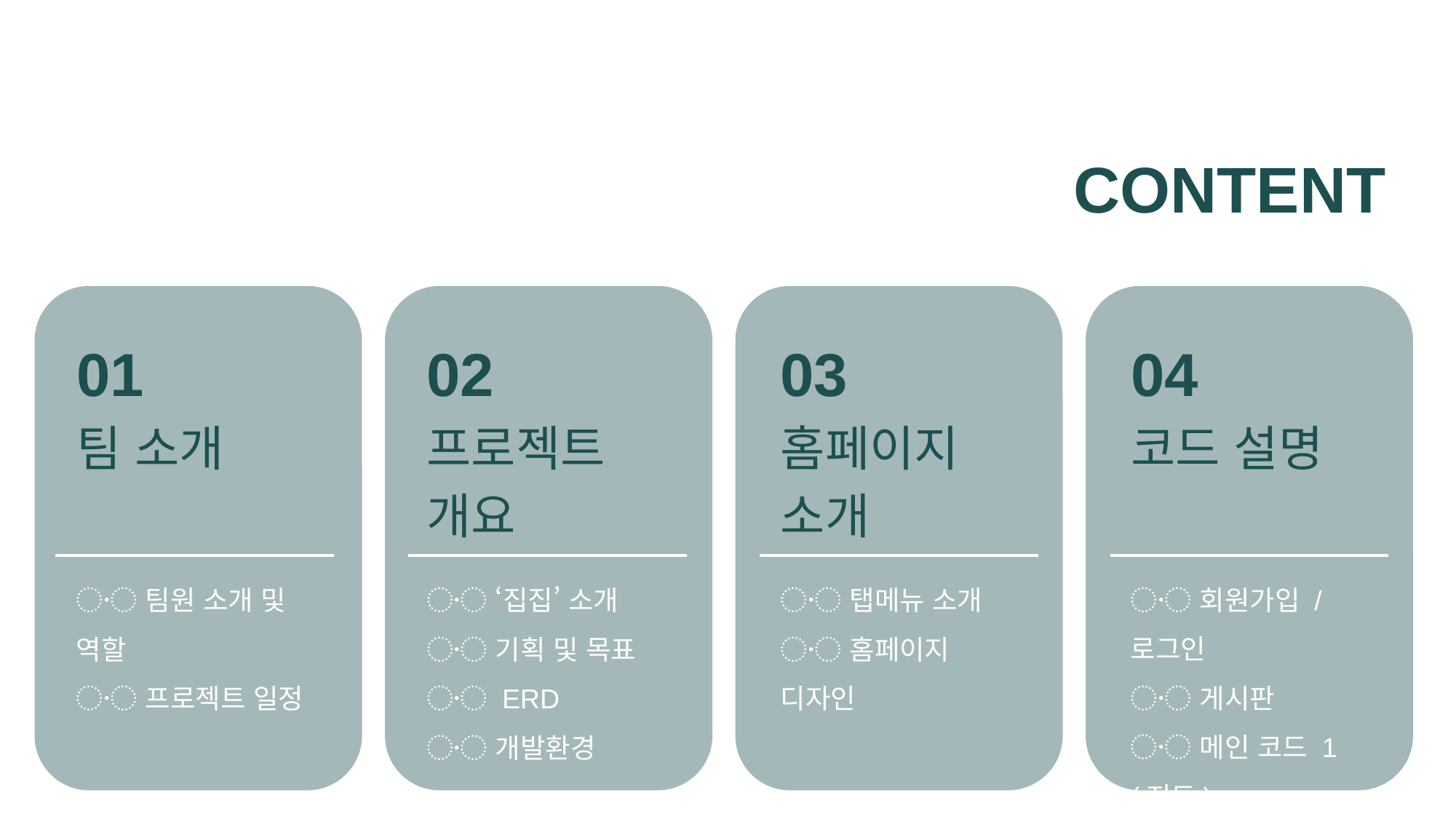

# CONTENT

03
홈페이지
소개
01
팀 소개

02
프로젝트
개요

04
코드 설명
〮 팀원 소개 및 역할
〮 프로젝트 일정
〮 ‘집집’ 소개
〮 기획 및 목표
〮 ERD
〮 개발환경

〮 탭메뉴 소개
〮 홈페이지 디자인
〮 회원가입 / 로그인
〮 게시판
〮 메인 코드 1 (지도)
〮 메인 코드 2 (청약)